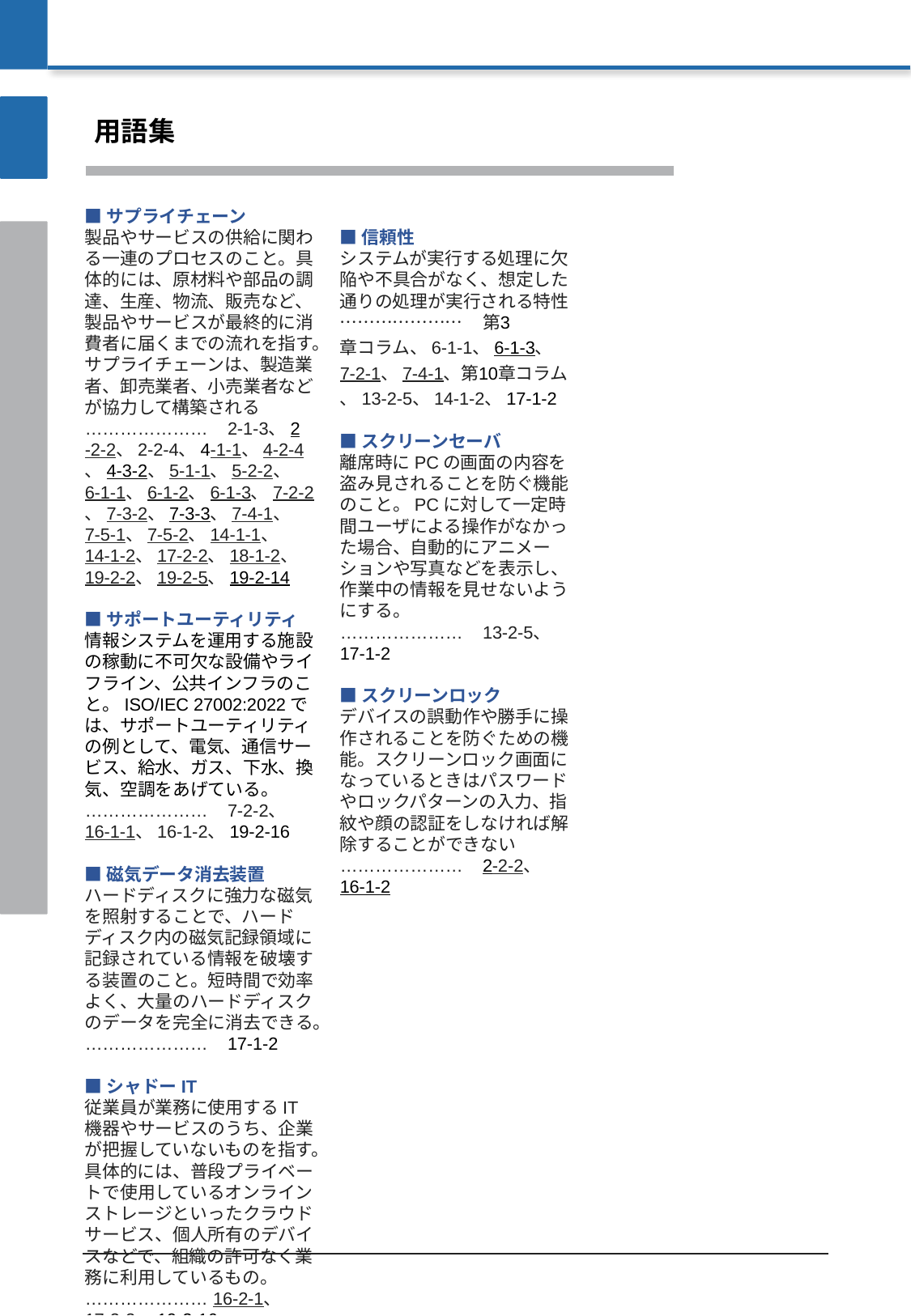

用語集
■サプライチェーン
製品やサービスの供給に関わる一連のプロセスのこと。具体的には、原材料や部品の調達、生産、物流、販売など、製品やサービスが最終的に消費者に届くまでの流れを指す。サプライチェーンは、製造業者、卸売業者、小売業者などが協力して構築される
…………………    2-1-3、2-2-2、2-2-4、4-1-1、4-2-4、4-3-2、5-1-1、5-2-2、6-1-1、6-1-2、6-1-3、7-2-2、7-3-2、7-3-3、7-4-1、7-5-1、7-5-2、14-1-1、14-1-2、17-2-2、18-1-2、19-2-2、19-2-5、19-2-14

■サポートユーティリティ
情報システムを運用する施設の稼動に不可欠な設備やライフライン、公共インフラのこと。ISO/IEC 27002:2022では、サポートユーティリティの例として、電気、通信サービス、給水、ガス、下水、換気、空調をあげている。
…………………    7-2-2、16-1-1、16-1-2、19-2-16

■磁気データ消去装置
ハードディスクに強力な磁気を照射することで、ハードディスク内の磁気記録領域に記録されている情報を破壊する装置のこと。短時間で効率よく、大量のハードディスクのデータを完全に消去できる。
…………………    17-1-2

■シャドーIT
従業員が業務に使用するIT機器やサービスのうち、企業が把握していないものを指す。具体的には、普段プライベートで使用しているオンラインストレージといったクラウドサービス、個人所有のデバイスなどで、組織の許可なく業務に利用しているもの。
………………… 16-2-1、17-2-2、19-2-16

■情報資産
営業秘密など事業に必要で組織にとって価値のある情報や、顧客や従業員の個人情報など管理責任を伴う情報
…………………    3-4-1、7-2-3、7-3-2、7-5-1、8-1-2、10-1-1、11-1-1、 11-1-2、11-2-2、11-2-3、12-2-1、12-3-1、13-2-3、13-2-4、13-2-5、13-2-7、第13章コラム、14-1-2、16-1-2、17-2-2、17-2-4、18-1-2、19-2-10 、19-2-17 、19-2-18

■情報セキュリティ事象
情報セキュリティ上よくない、システムやサービス、ネットワークの状態のこと。
情報セキュリティ事象の中でも、事業運営を危うくしたり、情報セキュリティを脅かしたりする可能性が高いものは、セキュリティインシデントに分類される。
………………… 7-2-2、7-3-2、9-1-2、14-1-1、14-1-2、15-1-1、15-1-2、17-1-2、17-2-4、19-2-14、19-2-15

■情報セキュリティの3要素「CIA」
情報セキュリティの3つの要素、機密性（Confidentiality）、完全性（Integrity） 、可用性（Availability）の頭文字をとって「CIA」と呼ぶ
…………………    第3章コラム、第10章コラム
■真正性
情報セキュリティマネジメントの付加的な要素で、利用者、プロセス、システム、情報などが、主張どおりであることを確実にする特性のこと。真正性を低下させる例としては、なりすまし行為などがある
…………………    2-1-3、第3章コラム、6-1-3、7-2-1、第10章コラム、17-1-2

■信頼性
システムが実行する処理に欠陥や不具合がなく、想定した通りの処理が実行される特性
…………………    第3章コラム、6-1-1、6-1-3、7-2-1、7-4-1、第10章コラム、13-2-5、14-1-2、17-1-2

■スクリーンセーバ
離席時にPCの画面の内容を盗み見されることを防ぐ機能のこと。PCに対して一定時間ユーザによる操作がなかった場合、自動的にアニメーションや写真などを表示し、作業中の情報を見せないようにする。
…………………    13-2-5、17-1-2

■スクリーンロック
デバイスの誤動作や勝手に操作されることを防ぐための機能。スクリーンロック画面になっているときはパスワードやロックパターンの入力、指紋や顔の認証をしなければ解除することができない
…………………    2-2-2、16-1-2